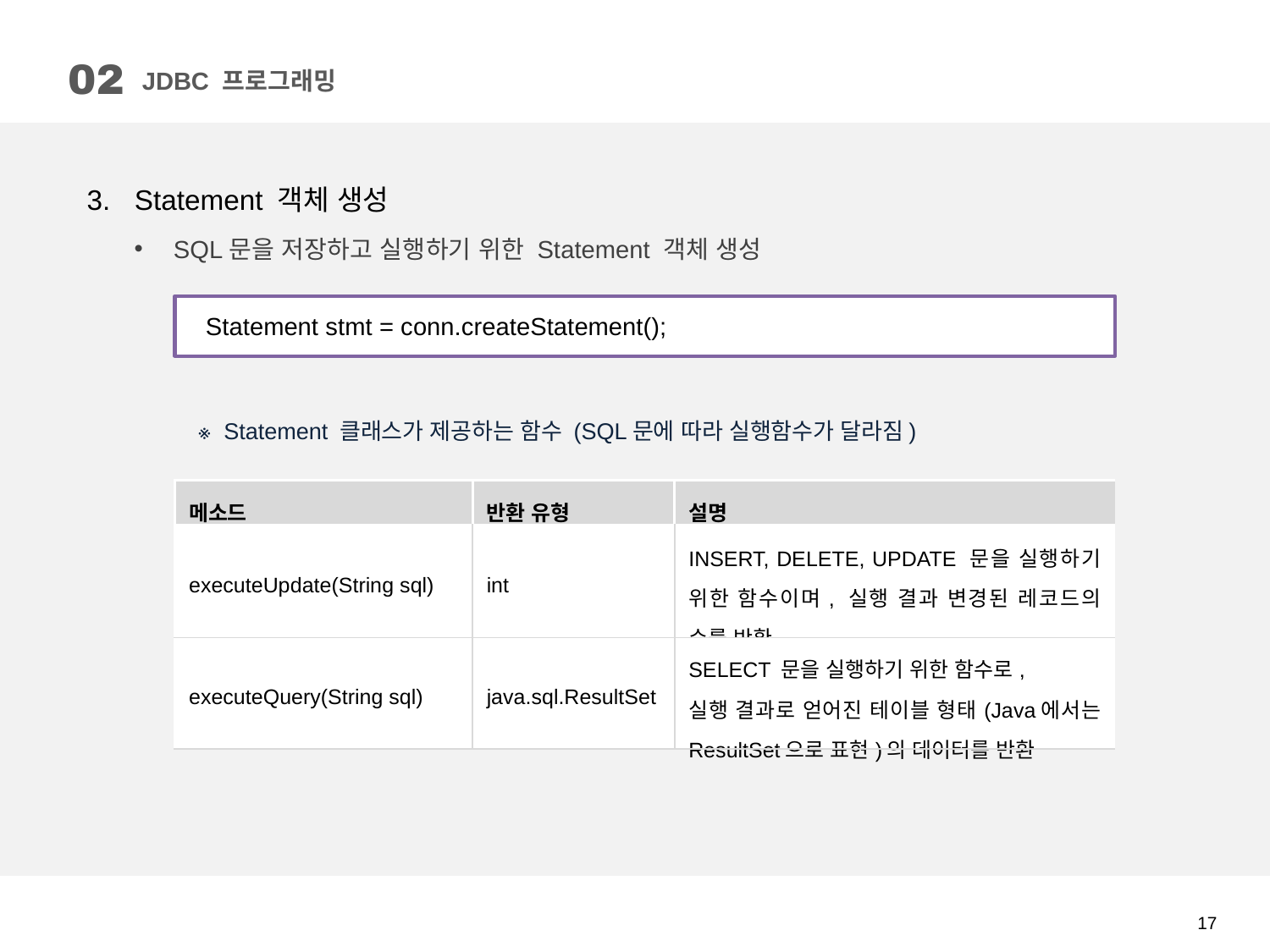

02
JDBC 프로그래밍
Statement 객체 생성
SQL문을 저장하고 실행하기 위한 Statement 객체 생성

※  Statement 클래스가 제공하는 함수 (SQL문에 따라 실행함수가 달라짐)

Statement stmt = conn.createStatement();
| 메소드 | 반환 유형 | 설명 |
| --- | --- | --- |
| executeUpdate(String sql) | int | INSERT, DELETE, UPDATE 문을 실행하기 위한 함수이며, 실행 결과 변경된 레코드의 수를 반환 |
| executeQuery(String sql) | java.sql.ResultSet | SELECT 문을 실행하기 위한 함수로, 실행 결과로 얻어진 테이블 형태(Java에서는 ResultSet으로 표현)의 데이터를 반환 |
17